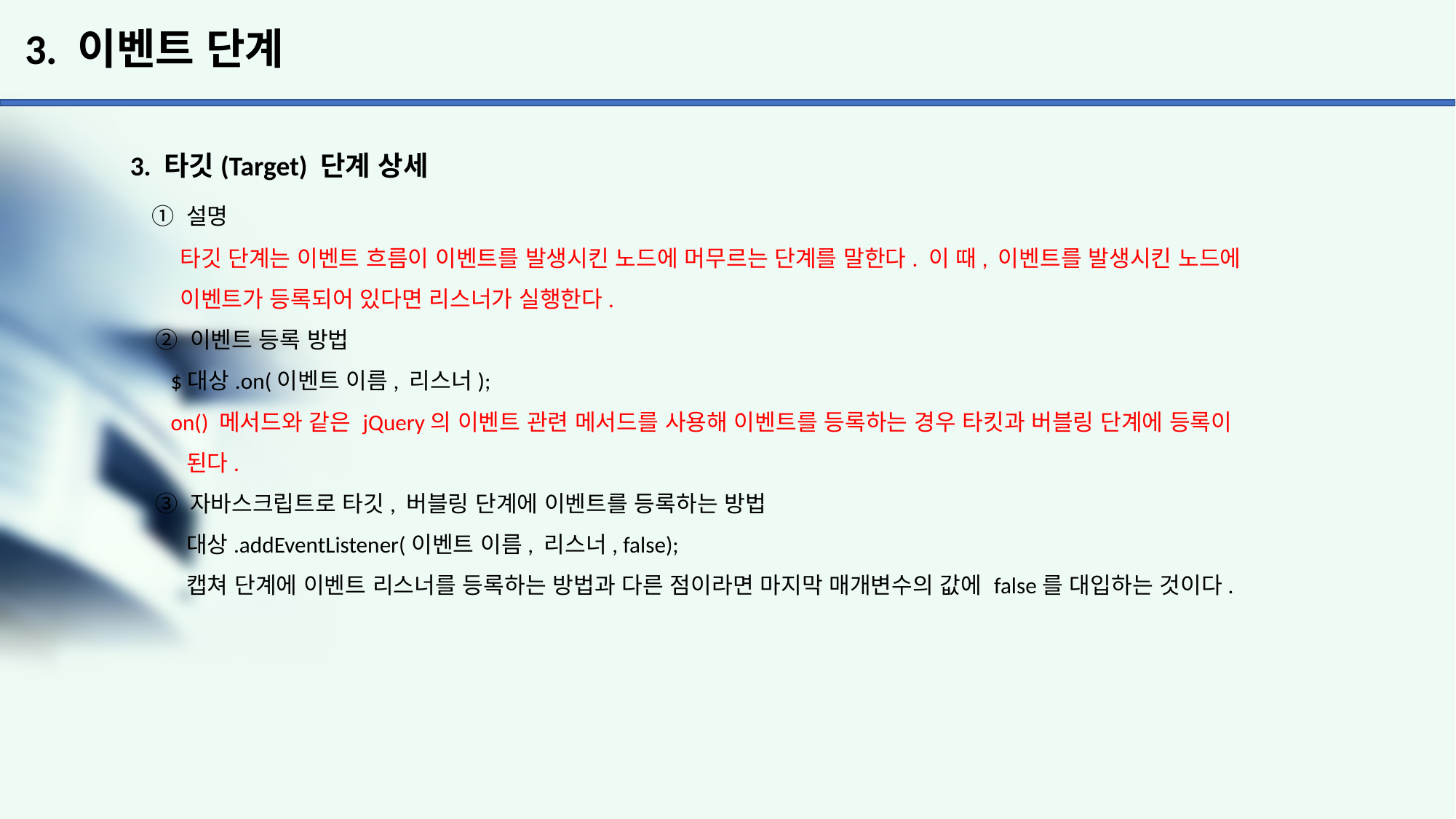

# 3. 이벤트 단계
3. 타깃(Target) 단계 상세
   ① 설명
       타깃 단계는 이벤트 흐름이 이벤트를 발생시킨 노드에 머무르는 단계를 말한다. 이 때, 이벤트를 발생시킨 노드에
       이벤트가 등록되어 있다면 리스너가 실행한다.
    ② 이벤트 등록 방법
        $대상.on(이벤트 이름, 리스너);
        on() 메서드와 같은 jQuery의 이벤트 관련 메서드를 사용해 이벤트를 등록하는 경우 타킷과 버블링 단계에 등록이
        된다.
    ③ 자바스크립트로 타깃, 버블링 단계에 이벤트를 등록하는 방법
        대상.addEventListener(이벤트 이름, 리스너, false);
        캡쳐 단계에 이벤트 리스너를 등록하는 방법과 다른 점이라면 마지막 매개변수의 값에 false를 대입하는 것이다.